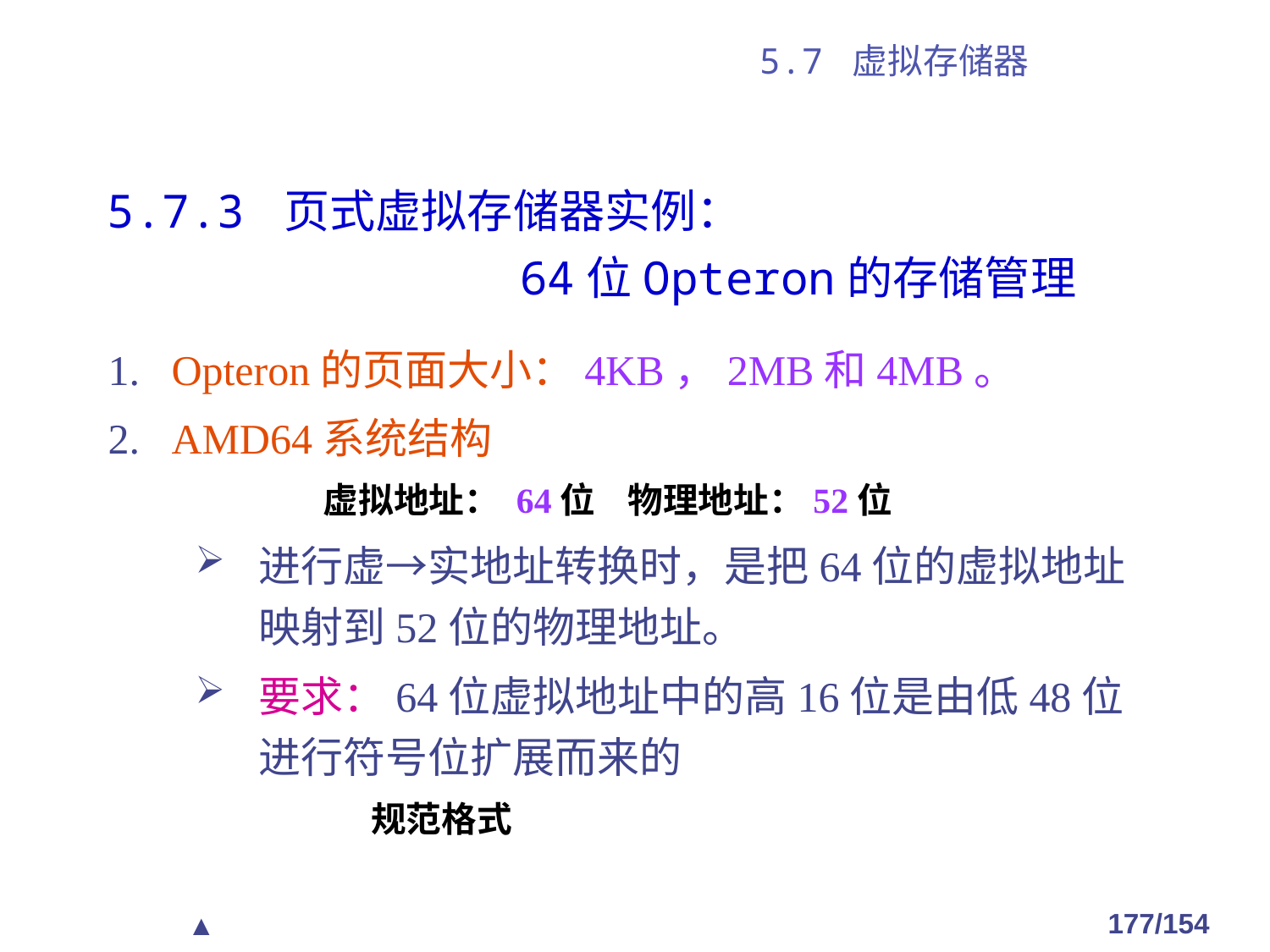

# 5.7 虚拟存储器
5.7.3 页式虚拟存储器实例：
               64位Opteron的存储管理
Opteron的页面大小：4KB，2MB和4MB。
AMD64系统结构
    虚拟地址： 64位    物理地址：52位
进行虚→实地址转换时，是把64位的虚拟地址映射到52位的物理地址。
要求：64位虚拟地址中的高16位是由低48位进行符号位扩展而来的
规范格式